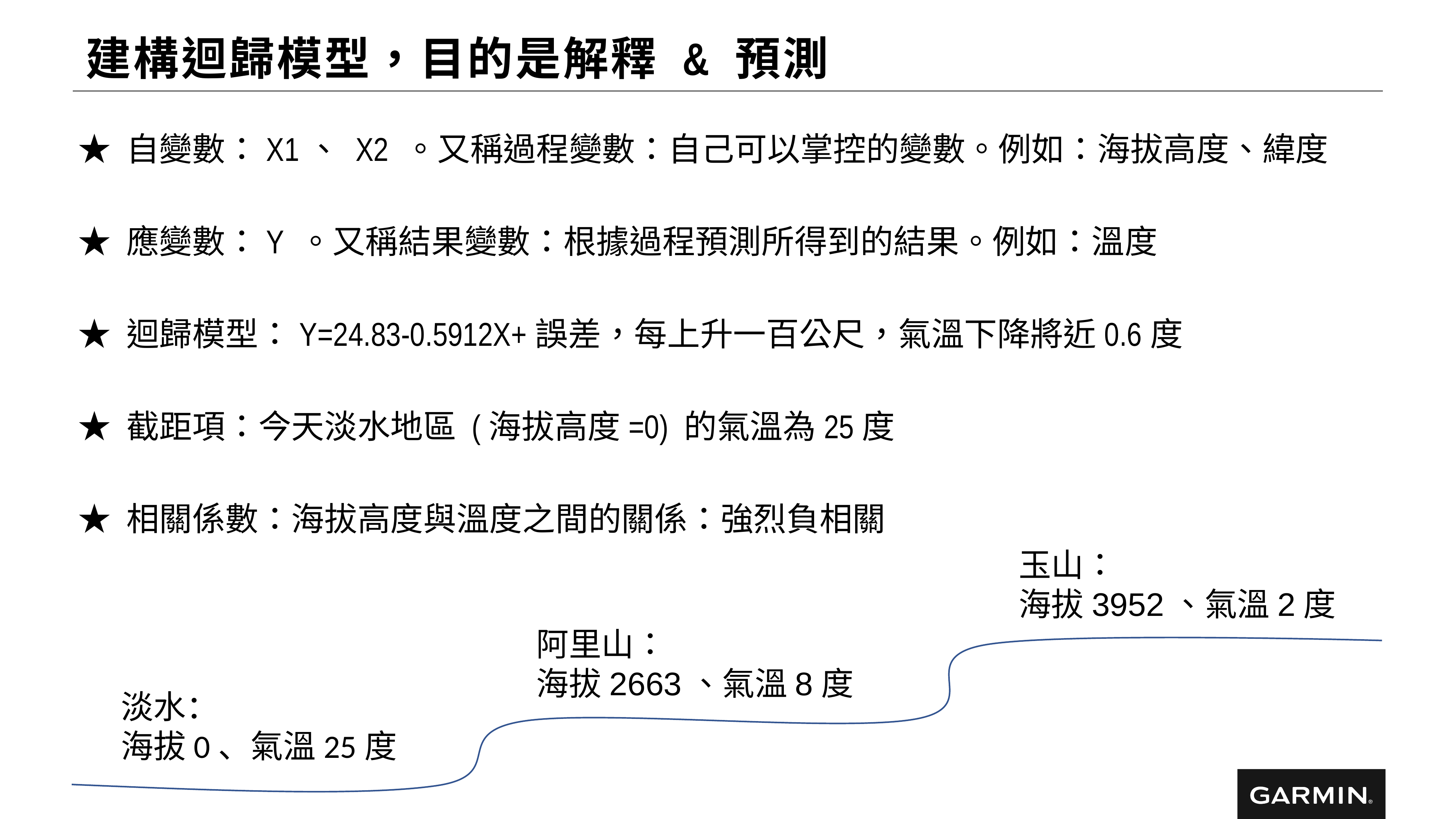

# 建構迴歸模型，目的是解釋 & 預測
★ 自變數：X1、 X2 。又稱過程變數：自己可以掌控的變數。例如：海拔高度、緯度

★ 應變數：Y 。又稱結果變數：根據過程預測所得到的結果。例如：溫度

★ 迴歸模型：Y=24.83-0.5912X+誤差，每上升一百公尺，氣溫下降將近0.6度

★ 截距項：今天淡水地區 (海拔高度=0) 的氣溫為25度

★ 相關係數：海拔高度與溫度之間的關係：強烈負相關
玉山：
海拔3952、氣溫2度
阿里山：
海拔2663、氣溫8度

淡水：
海拔0、氣溫25度